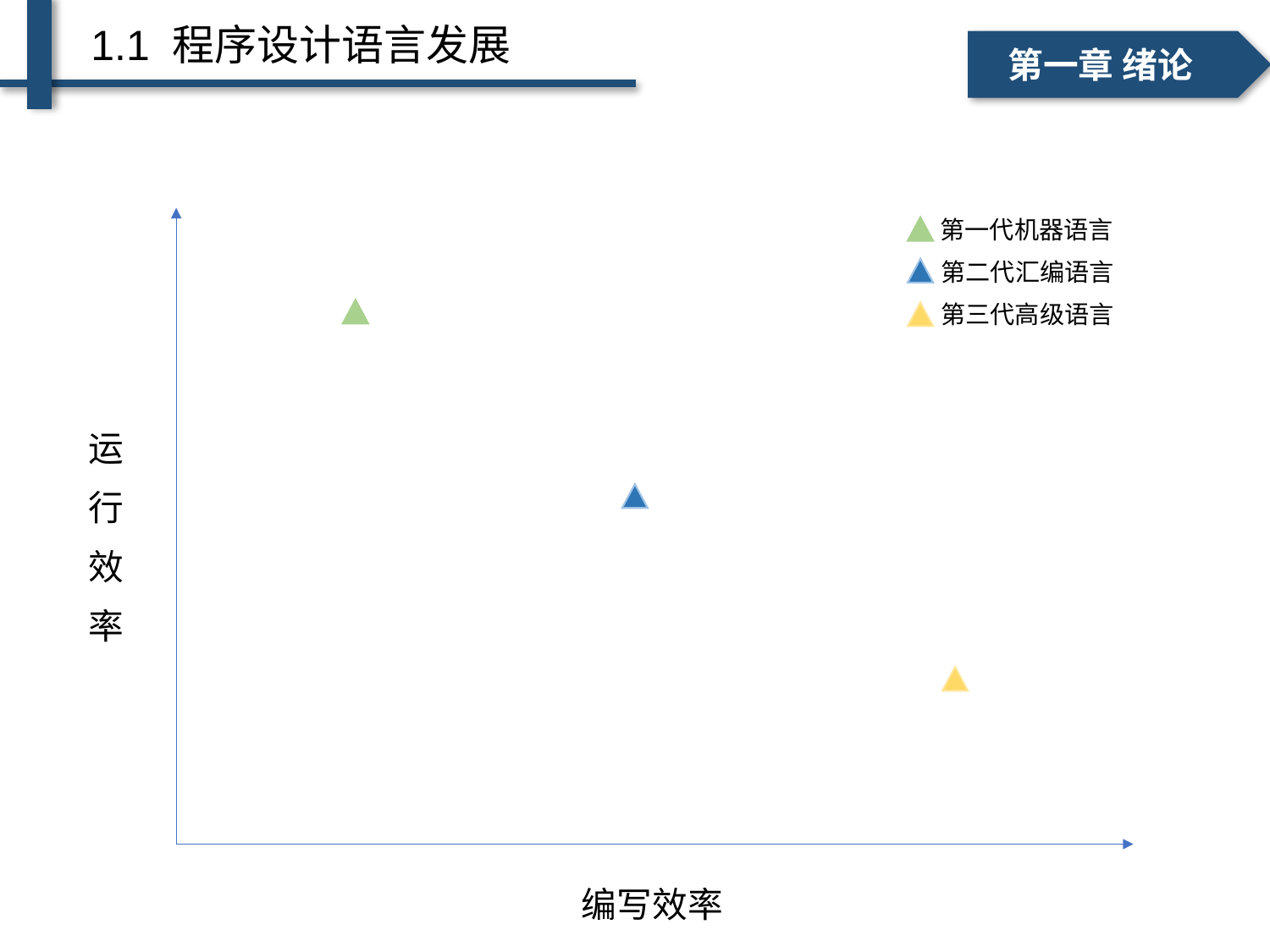

1.1 程序设计语言发展

一、个人简介
二、学术成绩

第一章 绪论

第一代机器语言

第二代汇编语言

第三代高级语言

运行效率

单词级别

句子级别
编写效率
19